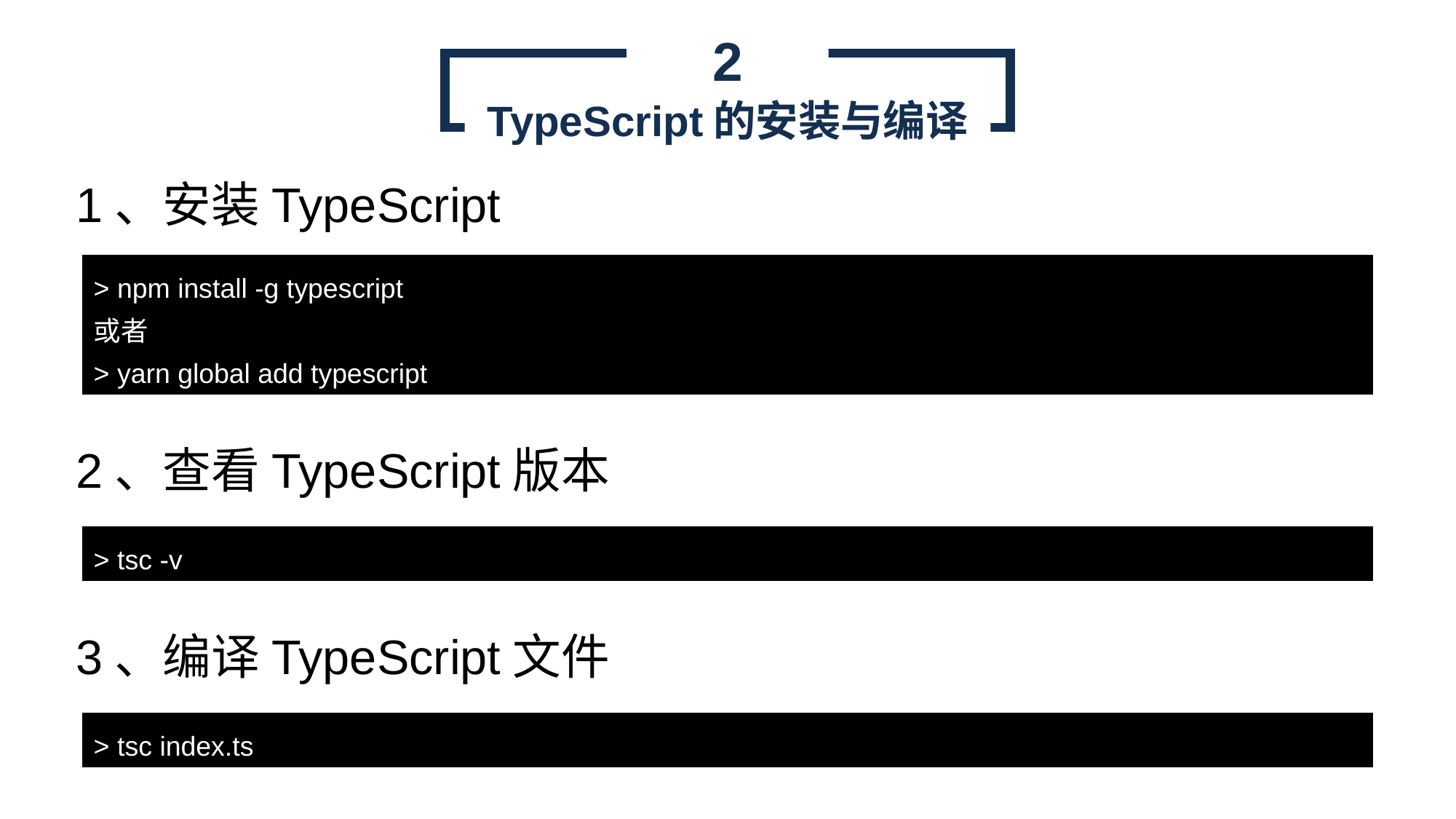

2

TypeScript的安装与编译
1、安装TypeScript
> npm install -g typescript
或者
> yarn global add typescript

2、查看TypeScript版本
> tsc -v
3、编译TypeScript文件
> tsc index.ts